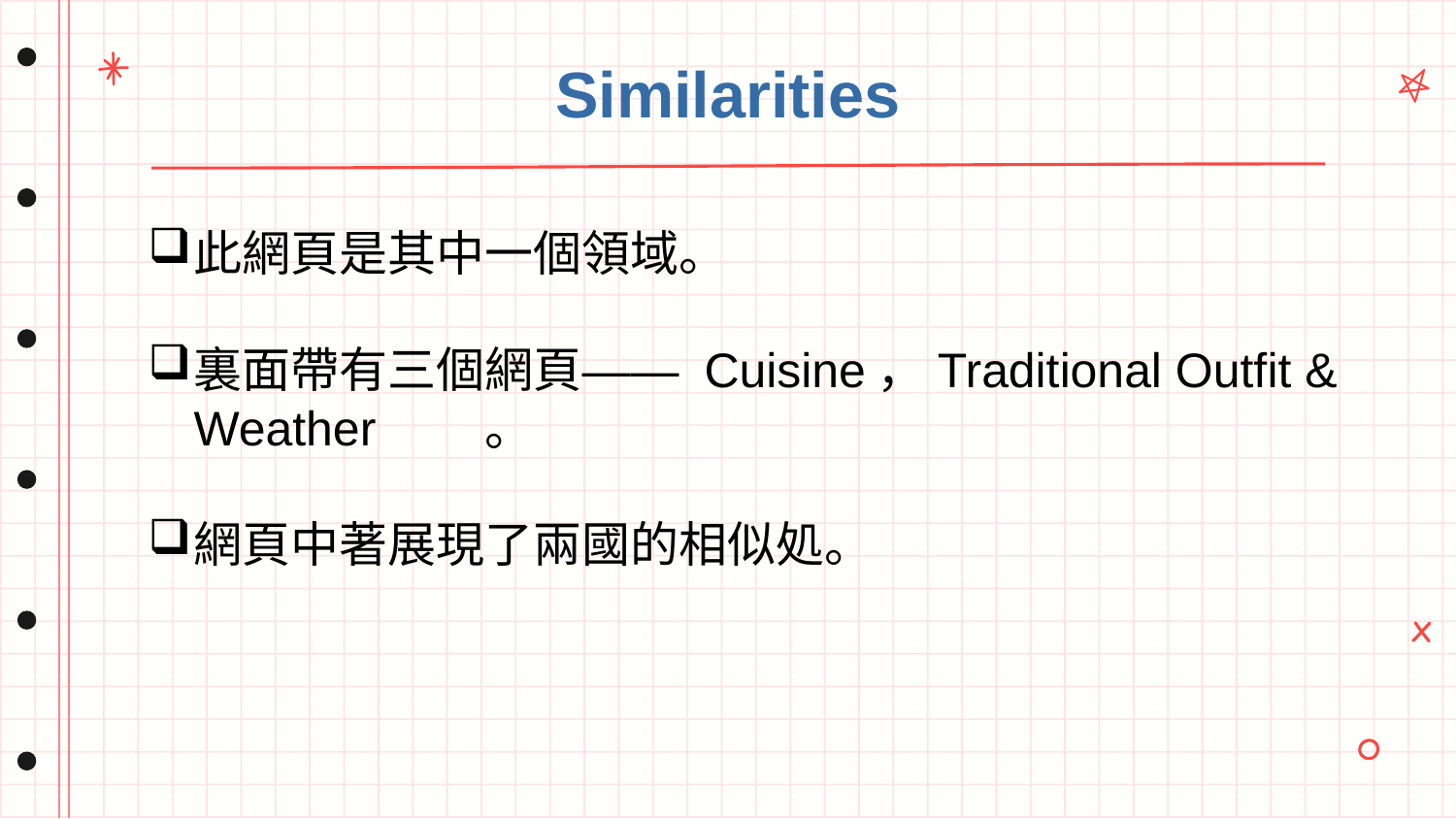

# Similarities

此網頁是其中一個領域。

裏面帶有三個網頁—— Cuisine，Traditional Outfit & Weather 	。

網頁中著展現了兩國的相似処。